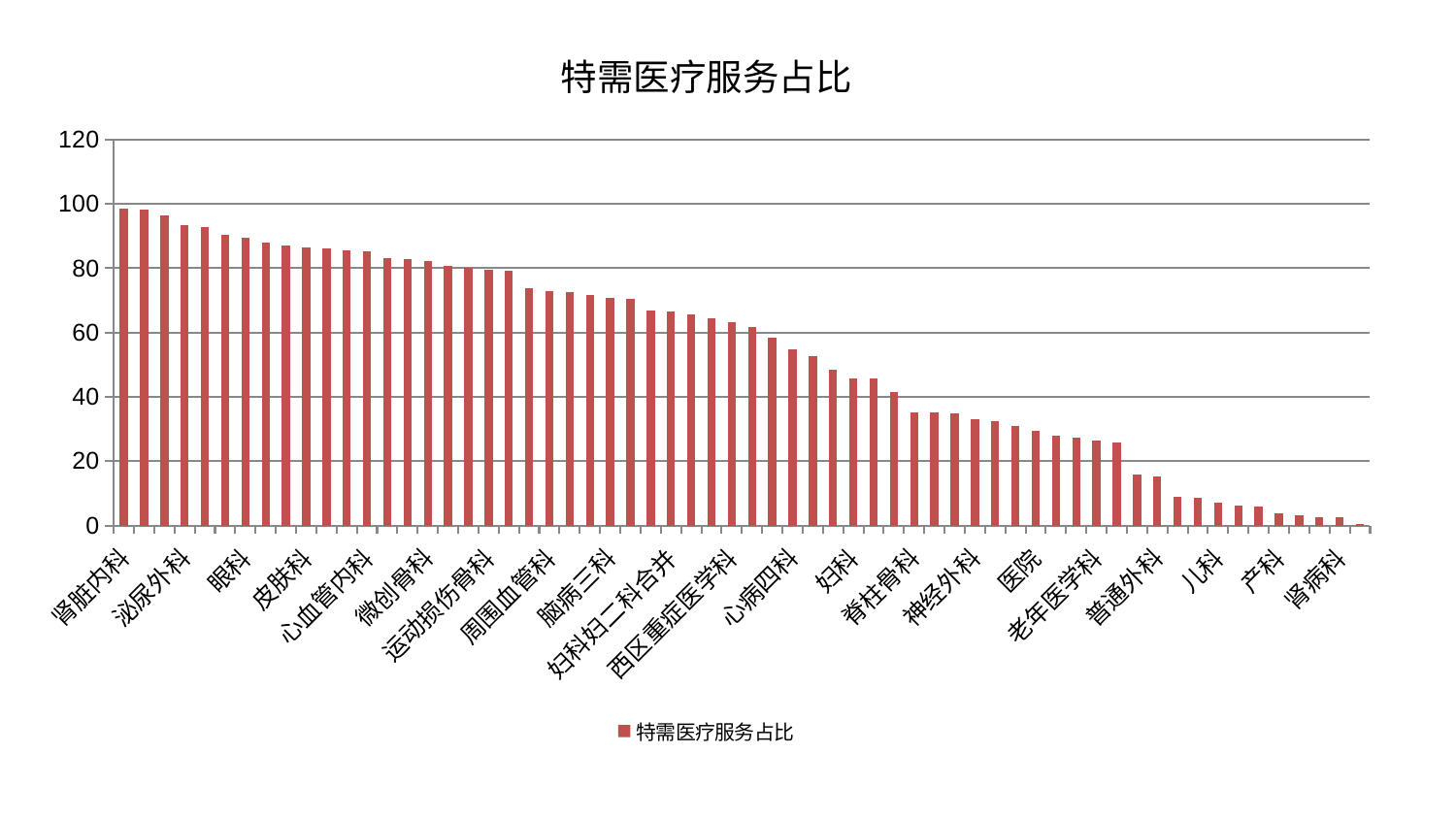

### Chart: 特需医疗服务占比

| Category | 特需医疗服务占比 |
|---|---|
| 肾脏内科 | 98.40485243842399 |
| 口腔科 | 98.16984566535874 |
| 心病三科 | 96.52912646589292 |
| 泌尿外科 | 93.49261660046157 |
| 重症医学科 | 92.92728741846632 |
| 血液科 | 90.38927483161486 |
| 眼科 | 89.56411558350051 |
| 肛肠科 | 87.94195135151179 |
| 东区重症医学科 | 87.18485513436865 |
| 皮肤科 | 86.33878151359337 |
| 康复科 | 86.15234549905601 |
| 推拿科 | 85.50637662600325 |
| 心血管内科 | 85.31393832359943 |
| 创伤骨科 | 83.12051042518482 |
| 内分泌科 | 82.86945408398483 |
| 微创骨科 | 82.23120063931957 |
| 乳腺甲状腺外科 | 80.63166631048198 |
| 男科 | 79.99666822934847 |
| 运动损伤骨科 | 79.54376147896593 |
| 神经内科 | 79.1461662622211 |
| 胸外科 | 73.73305857537625 |
| 周围血管科 | 72.80495955072422 |
| 心病一科 | 72.72546578823797 |
| 风湿病科 | 71.68774447079251 |
| 脑病三科 | 70.77988304349839 |
| 关节骨科 | 70.54051968144277 |
| 身心医学科 | 66.79772034677683 |
| 妇科妇二科合并 | 66.51953512776262 |
| 脾胃病科 | 65.80892079229943 |
| 心病二科 | 64.57534900081619 |
| 西区重症医学科 | 63.11135695099341 |
| 消化内科 | 61.812126202306914 |
| 脾胃科消化科合并 | 58.51606289203204 |
| 心病四科 | 54.87793855401468 |
| 脑病二科 | 52.580939141496245 |
| 东区肾病科 | 48.41995106363901 |
| 妇科 | 45.66500367075514 |
| 肝病科 | 45.58678120424475 |
| 骨科 | 41.35954303167797 |
| 脊柱骨科 | 35.10457373900711 |
| 妇二科 | 35.00650504117906 |
| 美容皮肤科 | 34.797036891660625 |
| 神经外科 | 33.151394019975754 |
| 中医经典科 | 32.47538307650195 |
| 针灸科 | 30.829593456739435 |
| 医院 | 29.516673622470925 |
| 肝胆外科 | 28.033567130833447 |
| 呼吸内科 | 27.362377994733045 |
| 老年医学科 | 26.438702555703287 |
| 中医外治中心 | 25.75224934728455 |
| 综合内科 | 15.810478193849109 |
| 普通外科 | 15.323380226081508 |
| 治未病中心 | 8.781688473715231 |
| 小儿骨科 | 8.511371410150526 |
| 儿科 | 7.218632294684557 |
| 耳鼻喉科 | 6.267850951697063 |
| 小儿推拿科 | 5.956566869897495 |
| 产科 | 3.741180192632454 |
| 显微骨科 | 3.0708574900372376 |
| 脑病一科 | 2.65043719777458 |
| 肾病科 | 2.459151558140049 |
| 肿瘤内科 | 0.514715721139325 |
79